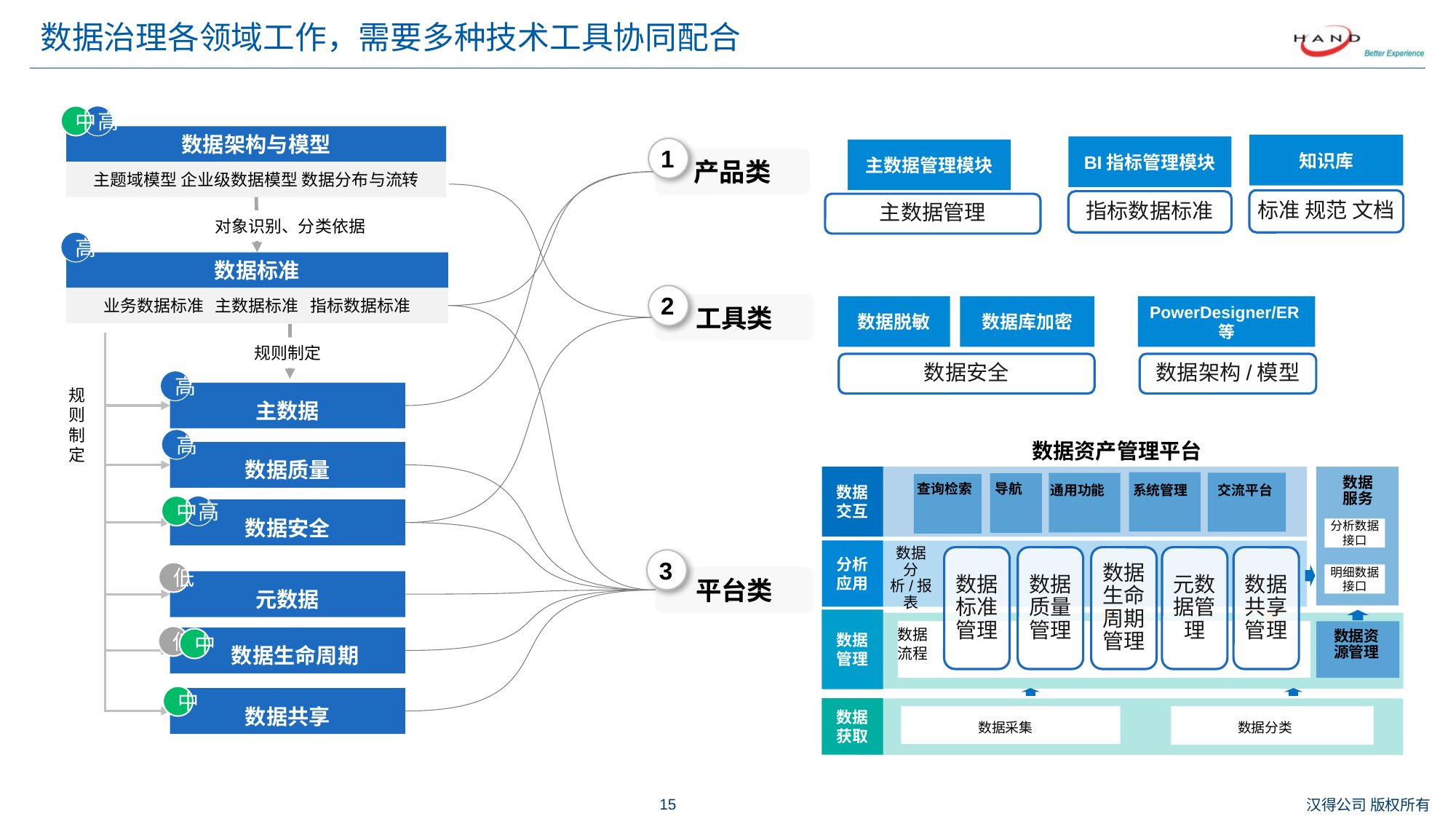

# 数据治理各领域工作，需要多种技术工具协同配合
中
高
数据架构与模型
主题域模型 企业级数据模型 数据分布与流转
知识库
BI指标管理模块
1
主数据管理模块
产品类
标准 规范 文档
指标数据标准
主数据管理
对象识别、分类依据
高
数据标准
业务数据标准   主数据标准   指标数据标准
2
工具类
数据脱敏
数据库加密
PowerDesigner/ER等

规则制定
数据安全
数据架构/模型
高
规则制定
主数据
高
数据资产管理平台
数据质量
数据
交互

查询检索
导航
交流平台
通用功能
系统管理

数据
服务
分析数据接口
分析
应用

数据
分析/报表
数据
标准
管理
数据
质量
管理
数据
生命
周期
管理
元数据管理
数据
共享
管理

明细数据接口

数据
管理

数据流程

数据资源管理

数据
获取
7

数据采集
数据分类
中
高
数据安全
3
低
平台类
元数据
低
  数据生命周期
中
中
数据共享